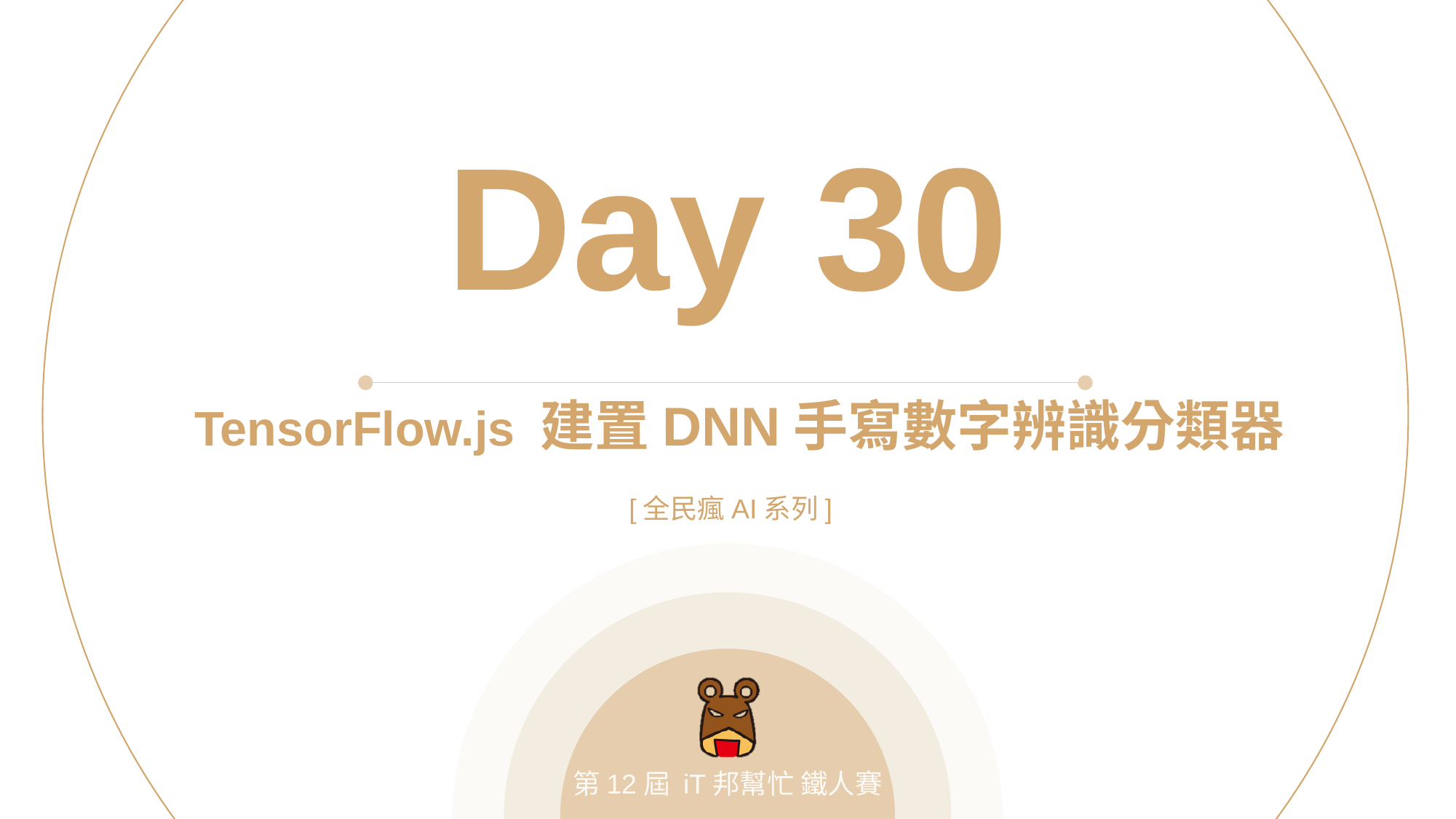

Day 30
TensorFlow.js 建置DNN手寫數字辨識分類器
[全民瘋AI系列]
第12屆 iT邦幫忙 鐵人賽